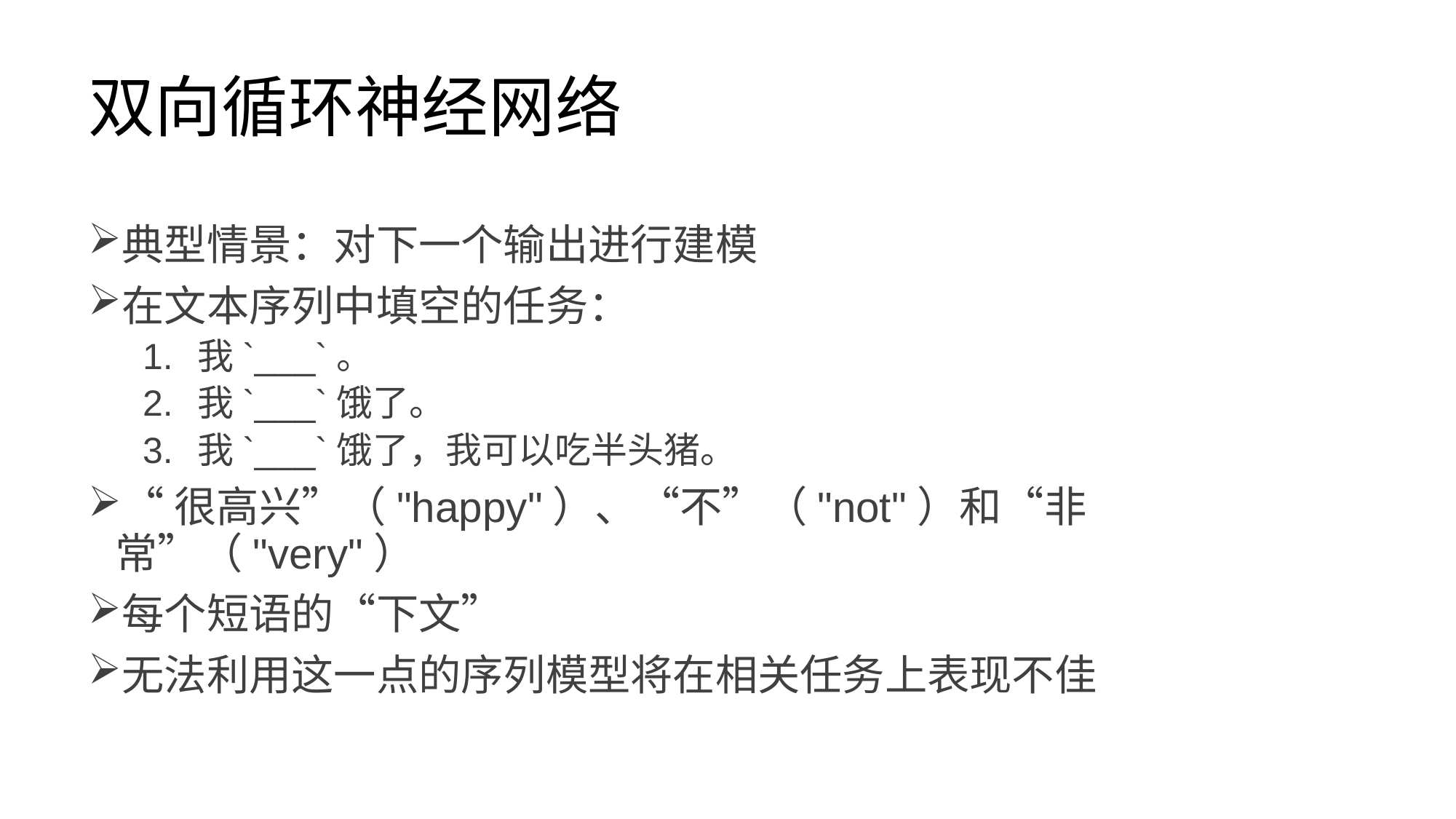

# 双向循环神经网络
典型情景：对下一个输出进行建模
在文本序列中填空的任务：
我`___`。
我`___`饿了。
我`___`饿了，我可以吃半头猪。
“很高兴”（"happy"）、“不”（"not"）和“非常”（"very"）
每个短语的“下文”
无法利用这一点的序列模型将在相关任务上表现不佳